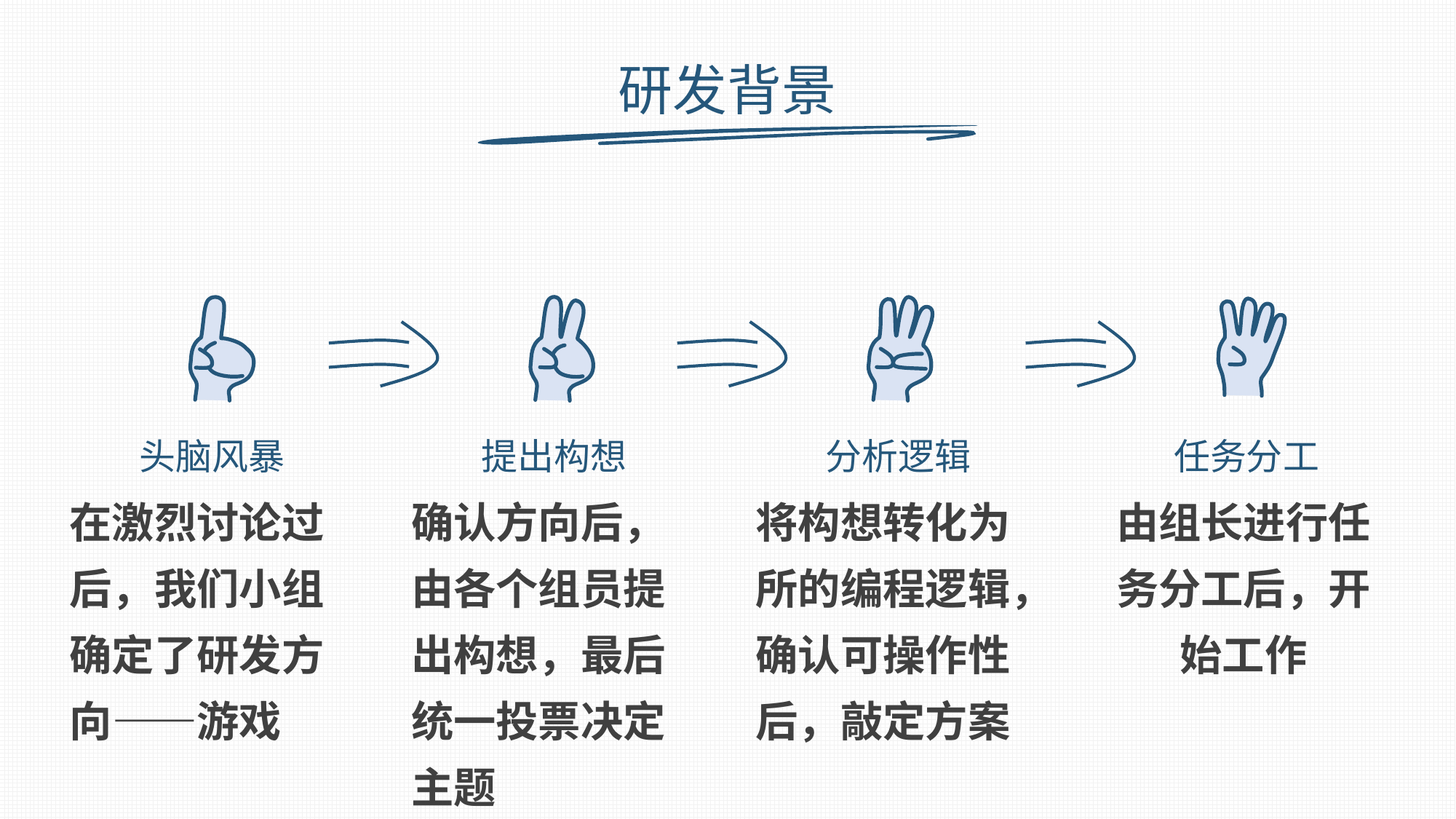

# 研发背景
头脑风暴
提出构想
分析逻辑

任务分工
在激烈讨论过后，我们小组确定了研发方向——游戏
确认方向后，由各个组员提出构想，最后统一投票决定主题
将构想转化为所的编程逻辑，确认可操作性后，敲定方案
由组长进行任务分工后，开始工作